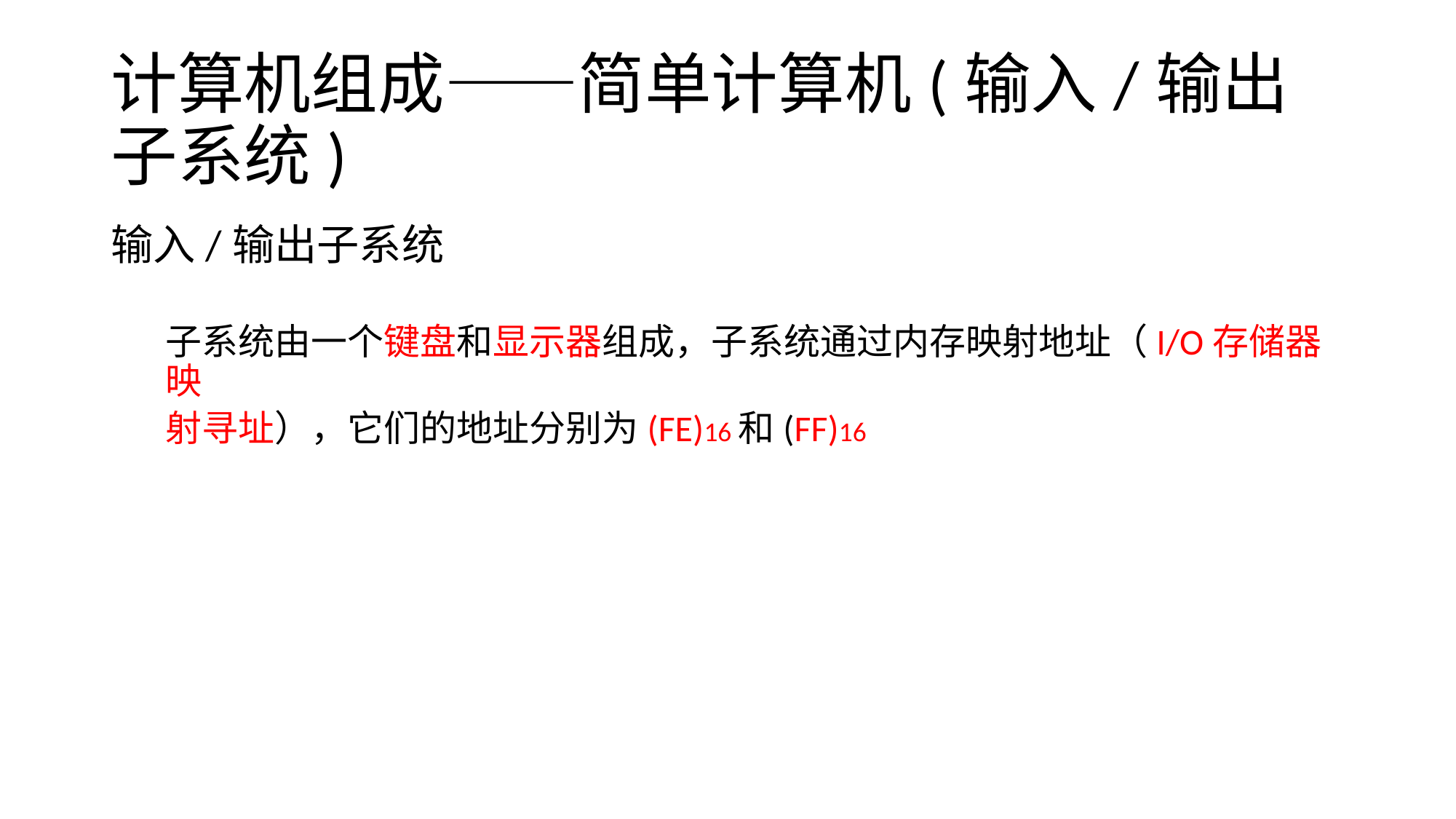

# 计算机组成——简单计算机(输入/输出子系统)
输入/输出子系统

子系统由一个键盘和显示器组成，子系统通过内存映射地址（I/O存储器映
射寻址），它们的地址分别为(FE)16和(FF)16